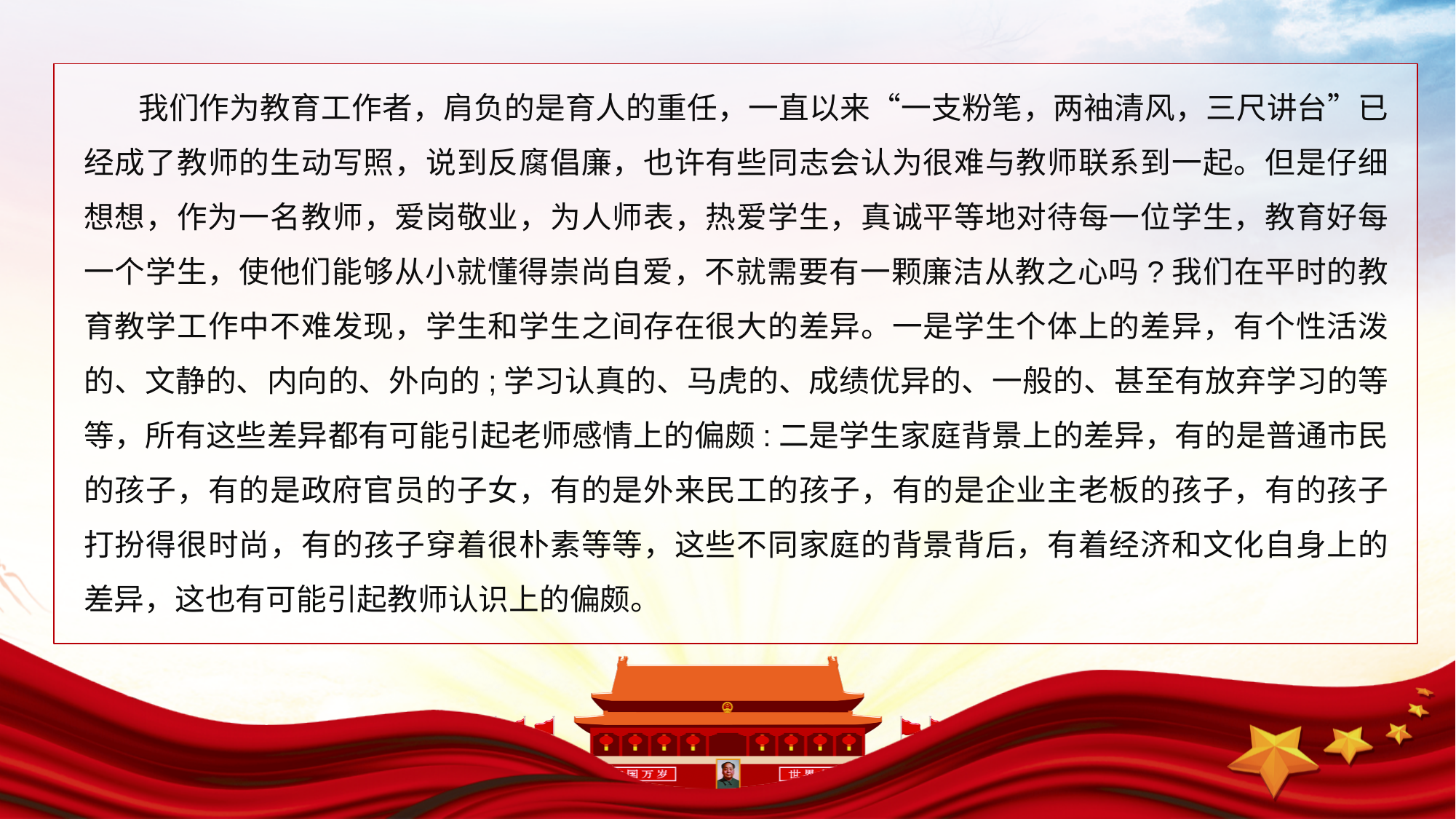

我们作为教育工作者，肩负的是育人的重任，一直以来“一支粉笔，两袖清风，三尺讲台”已经成了教师的生动写照，说到反腐倡廉，也许有些同志会认为很难与教师联系到一起。但是仔细想想，作为一名教师，爱岗敬业，为人师表，热爱学生，真诚平等地对待每一位学生，教育好每一个学生，使他们能够从小就懂得崇尚自爱，不就需要有一颗廉洁从教之心吗?我们在平时的教育教学工作中不难发现，学生和学生之间存在很大的差异。一是学生个体上的差异，有个性活泼的、文静的、内向的、外向的;学习认真的、马虎的、成绩优异的、一般的、甚至有放弃学习的等等，所有这些差异都有可能引起老师感情上的偏颇:二是学生家庭背景上的差异，有的是普通市民的孩子，有的是政府官员的子女，有的是外来民工的孩子，有的是企业主老板的孩子，有的孩子打扮得很时尚，有的孩子穿着很朴素等等，这些不同家庭的背景背后，有着经济和文化自身上的差异，这也有可能引起教师认识上的偏颇。